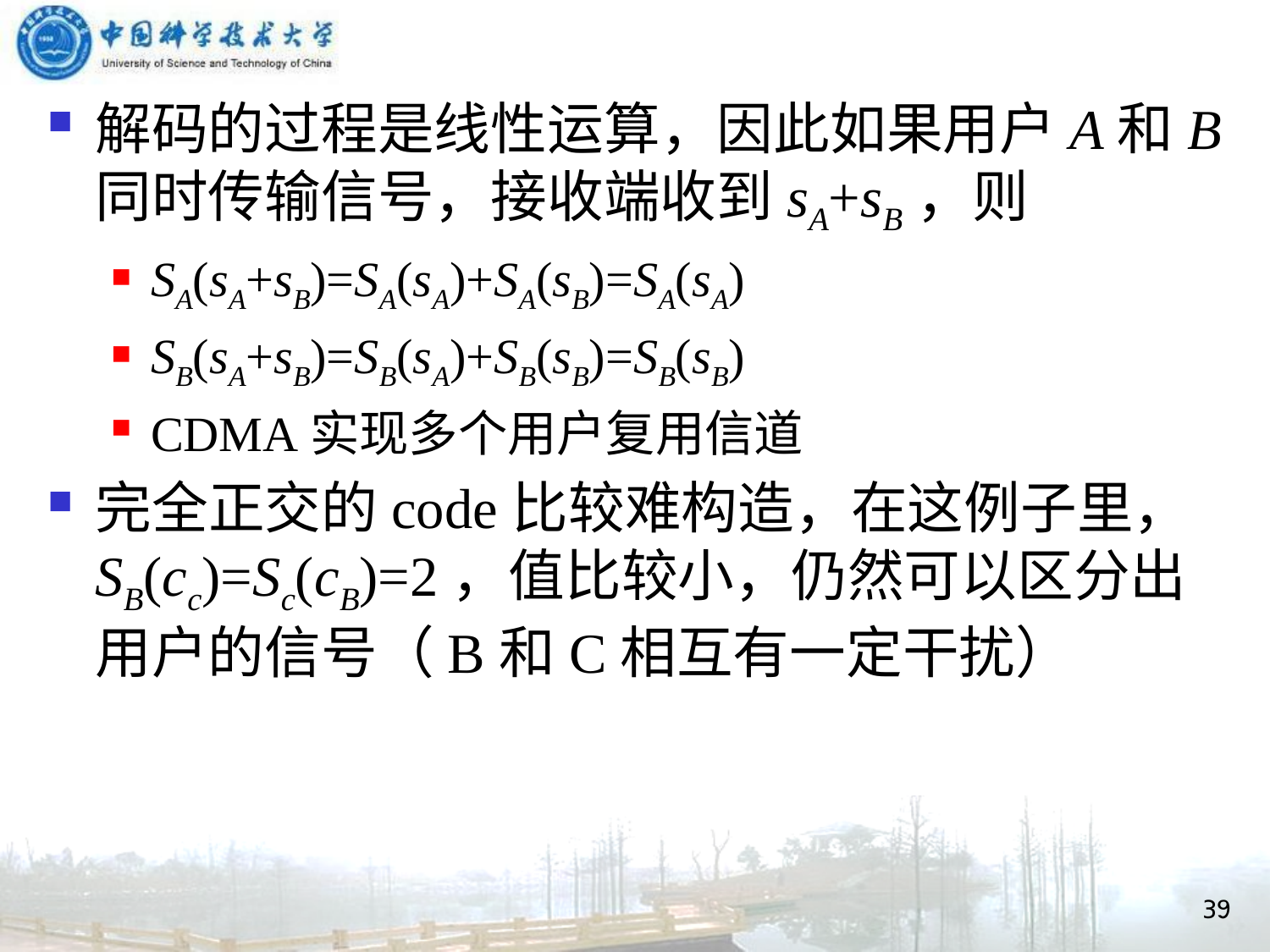

解码的过程是线性运算，因此如果用户A和B同时传输信号，接收端收到sA+sB，则
SA(sA+sB)=SA(sA)+SA(sB)=SA(sA)
SB(sA+sB)=SB(sA)+SB(sB)=SB(sB)
CDMA实现多个用户复用信道
完全正交的code比较难构造，在这例子里， SB(cc)=Sc(cB)=2，值比较小，仍然可以区分出用户的信号（B和C相互有一定干扰）

39